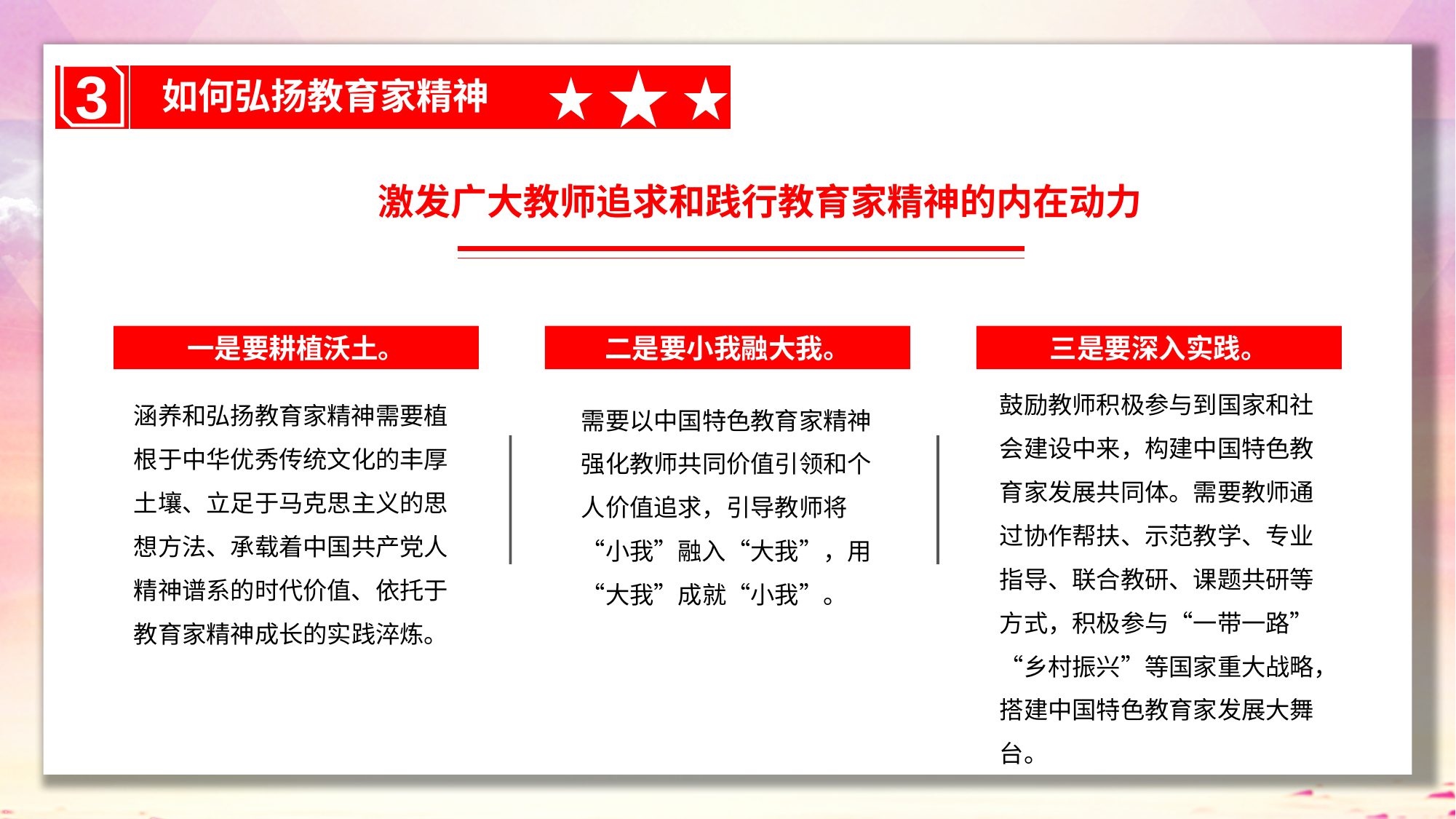

3

如何弘扬教育家精神
激发广大教师追求和践行教育家精神的内在动力
一是要耕植沃土。
二是要小我融大我。
三是要深入实践。
鼓励教师积极参与到国家和社会建设中来，构建中国特色教育家发展共同体。需要教师通过协作帮扶、示范教学、专业指导、联合教研、课题共研等方式，积极参与“一带一路”“乡村振兴”等国家重大战略，搭建中国特色教育家发展大舞台。
涵养和弘扬教育家精神需要植根于中华优秀传统文化的丰厚土壤、立足于马克思主义的思想方法、承载着中国共产党人精神谱系的时代价值、依托于教育家精神成长的实践淬炼。
需要以中国特色教育家精神强化教师共同价值引领和个人价值追求，引导教师将“小我”融入“大我”，用“大我”成就“小我”。